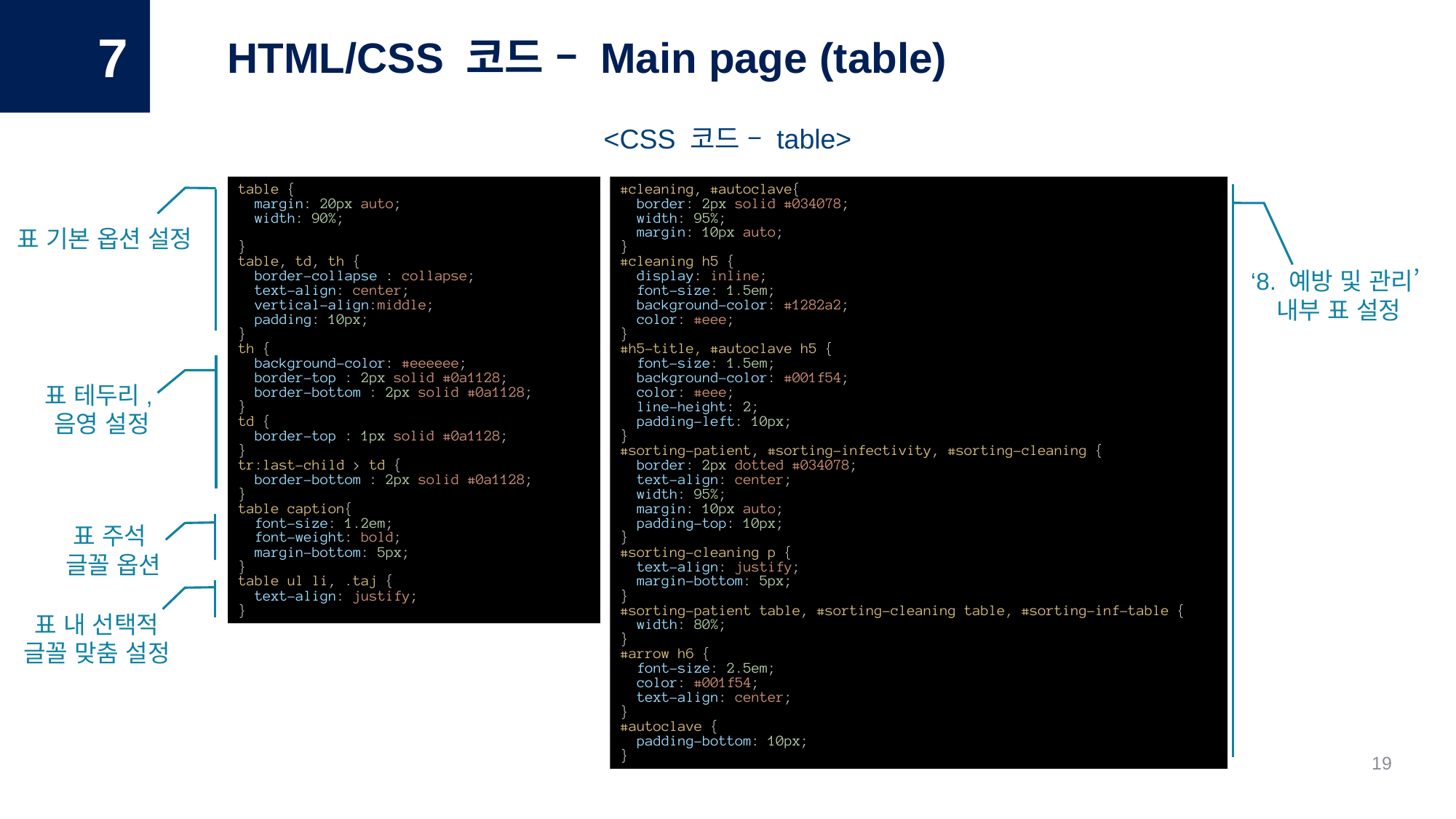

7
HTML/CSS 코드 – Main page (table)
<CSS 코드 – table>
table {
  margin: 20px auto;
  width: 90%;
}
table, td, th {
  border-collapse : collapse;
  text-align: center;
  vertical-align:middle;
  padding: 10px;
}
th {
  background-color: #eeeeee;
  border-top : 2px solid #0a1128;
  border-bottom : 2px solid #0a1128;
}
td {
  border-top : 1px solid #0a1128;
}
tr:last-child > td {
  border-bottom : 2px solid #0a1128;
}
table caption{
  font-size: 1.2em;
  font-weight: bold;
  margin-bottom: 5px;
}
table ul li, .taj {
  text-align: justify;
}
#cleaning, #autoclave{
  border: 2px solid #034078;
  width: 95%;
  margin: 10px auto;
}
#cleaning h5 {
  display: inline;
  font-size: 1.5em;
  background-color: #1282a2;
  color: #eee;
}
#h5-title, #autoclave h5 {
  font-size: 1.5em;
  background-color: #001f54;
  color: #eee;
  line-height: 2;
  padding-left: 10px;
}
#sorting-patient, #sorting-infectivity, #sorting-cleaning {
  border: 2px dotted #034078;
  text-align: center;
  width: 95%;
  margin: 10px auto;
  padding-top: 10px;
}
#sorting-cleaning p {
  text-align: justify;
  margin-bottom: 5px;
}
#sorting-patient table, #sorting-cleaning table, #sorting-inf-table {
  width: 80%;
}
#arrow h6 {
  font-size: 2.5em;
  color: #001f54;
  text-align: center;
}
#autoclave {
  padding-bottom: 10px;
}

표 기본 옵션 설정
‘8. 예방 및 관리’
내부 표 설정

표 테두리,
음영 설정

표 주석
글꼴 옵션

표 내 선택적 글꼴 맞춤 설정
19